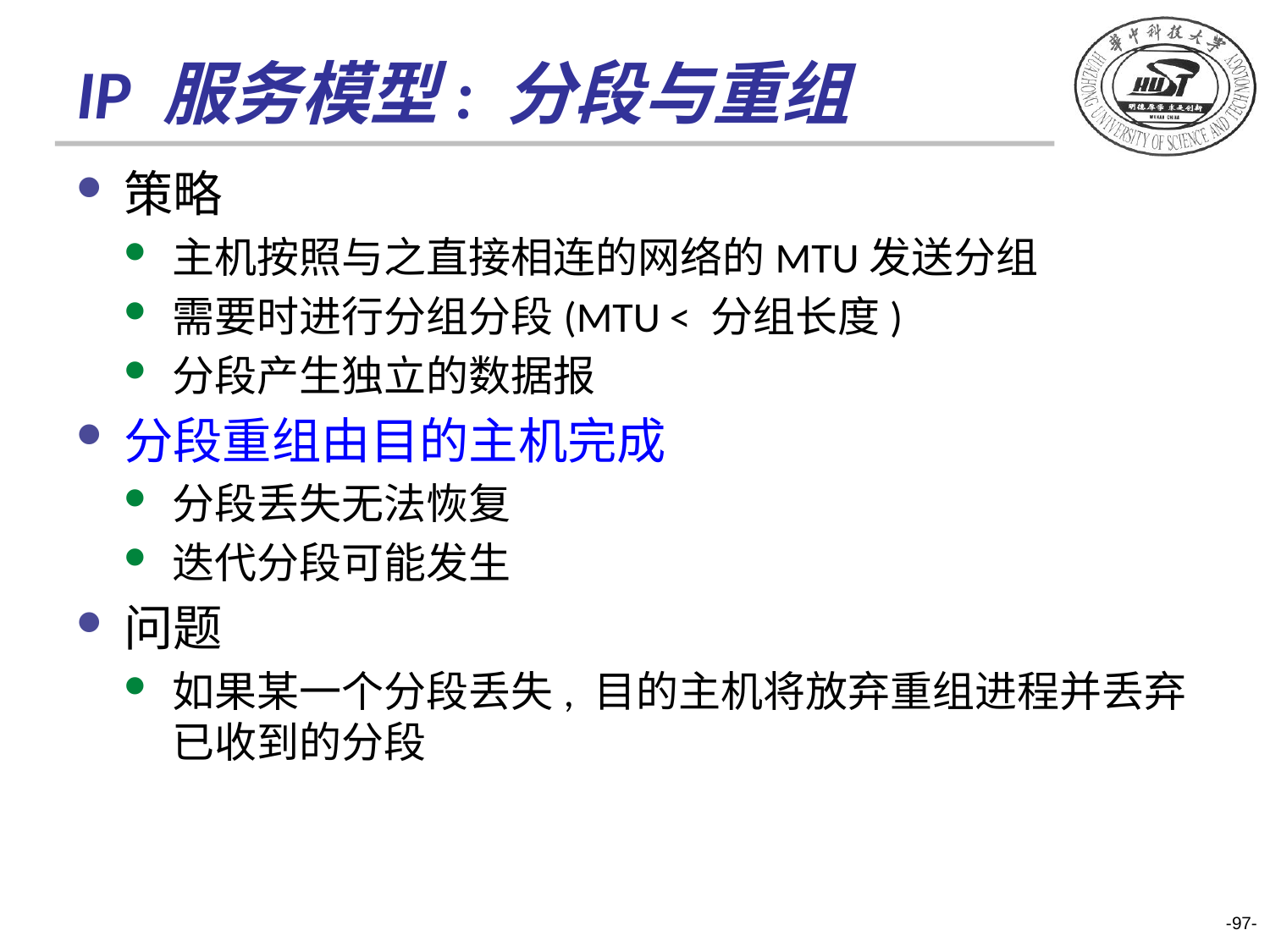

# IP 服务模型: 分段与重组
策略
主机按照与之直接相连的网络的MTU发送分组
需要时进行分组分段(MTU < 分组长度)
分段产生独立的数据报
分段重组由目的主机完成
分段丢失无法恢复
迭代分段可能发生
问题
如果某一个分段丢失, 目的主机将放弃重组进程并丢弃已收到的分段

-97-